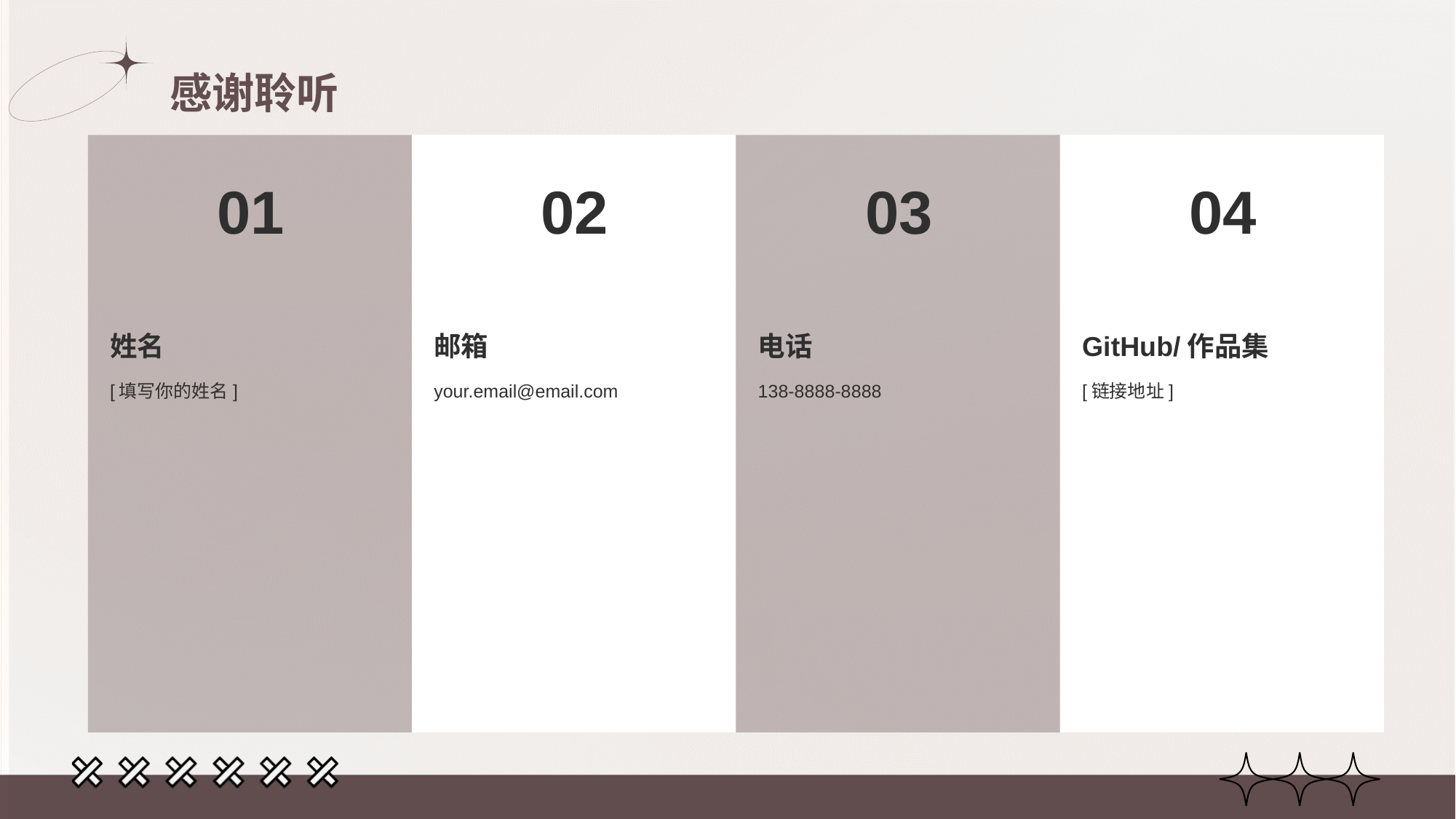

01
姓名
[填写你的姓名]

02
邮箱
your.email@email.com

03
电话
138-8888-8888

04
GitHub/作品集
[链接地址]
# 感谢聆听